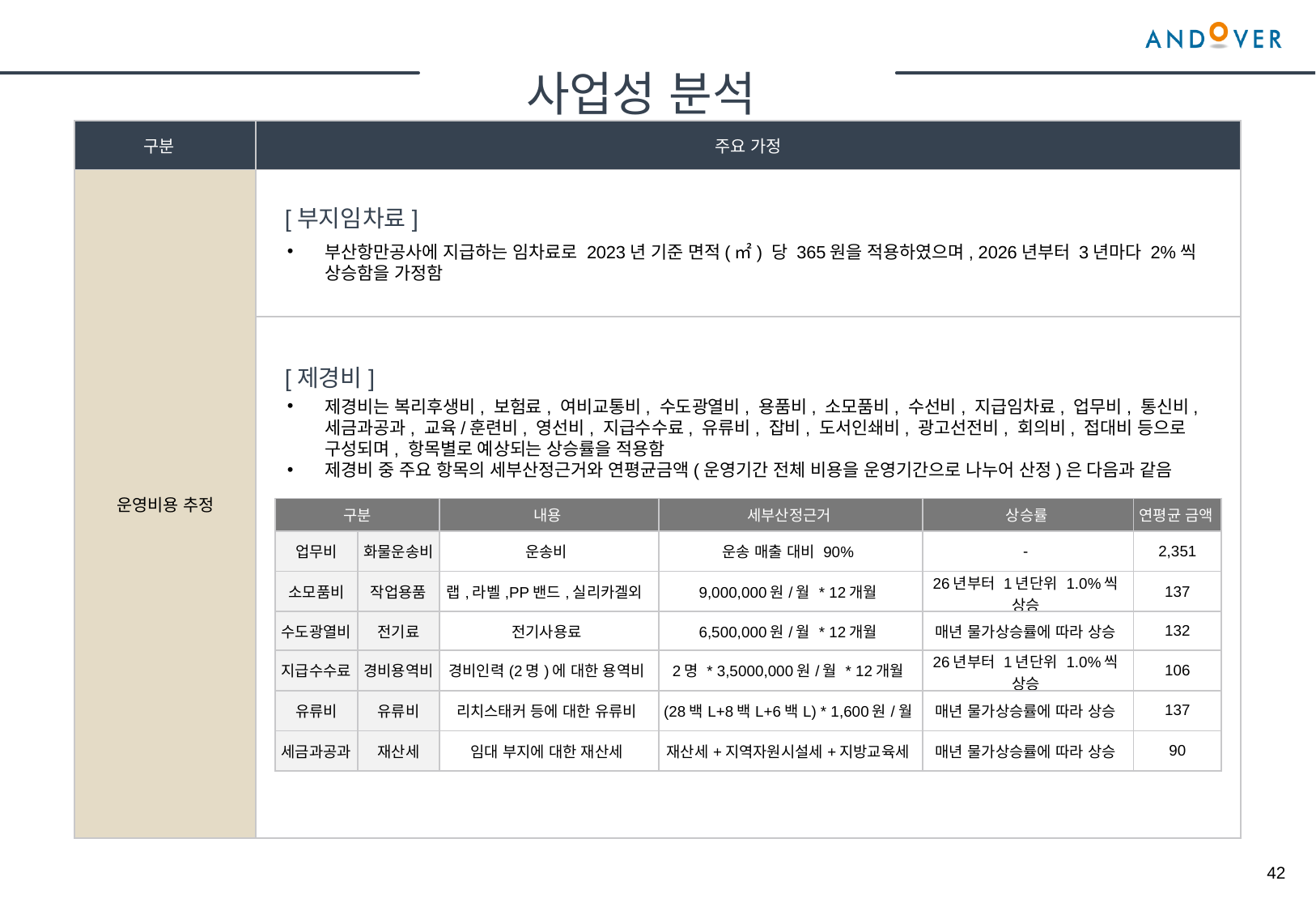

사업성 분석
| 구분 | 주요 가정 |
| --- | --- |
| 운영비용 추정 |  |
|  |  |
[부지임차료]
부산항만공사에 지급하는 임차료로 2023년 기준 면적(㎡) 당 365원을 적용하였으며, 2026년부터 3년마다 2%씩 상승함을 가정함
[제경비]
제경비는 복리후생비, 보험료, 여비교통비, 수도광열비, 용품비, 소모품비, 수선비, 지급임차료, 업무비, 통신비, 세금과공과, 교육/훈련비, 영선비, 지급수수료, 유류비, 잡비, 도서인쇄비, 광고선전비, 회의비, 접대비 등으로 구성되며, 항목별로 예상되는 상승률을 적용함
제경비 중 주요 항목의 세부산정근거와 연평균금액(운영기간 전체 비용을 운영기간으로 나누어 산정)은 다음과 같음
| 구분 | 구 분 | 내용 | 세부산정근거 | 상승률 | 연평균 금액 |
| --- | --- | --- | --- | --- | --- |
| 업무비 | 화물운송비 | 운송비 | 운송 매출 대비 90% | - | 2,351 |
| 소모품비 | 작업용품 | 랩,라벨,PP밴드,실리카겔외 | 9,000,000원/월 \* 12개월 | 26년부터 1년단위 1.0%씩 상승 | 137 |
| 수도광열비 | 전기료 | 전기사용료 | 6,500,000원/월 \* 12개월 | 매년 물가상승률에 따라 상승 | 132 |
| 지급수수료 | 경비용역비 | 경비인력(2명)에 대한 용역비 | 2명 \* 3,5000,000원/월 \* 12개월 | 26년부터 1년단위 1.0%씩 상승 | 106 |
| 유류비 | 유류비 | 리치스태커 등에 대한 유류비 | (28백L+8백L+6백L) \* 1,600원/월 | 매년 물가상승률에 따라 상승 | 137 |
| 세금과공과 | 재산세 | 임대 부지에 대한 재산세 | 재산세+지역자원시설세+지방교육세 | 매년 물가상승률에 따라 상승 | 90 |
42